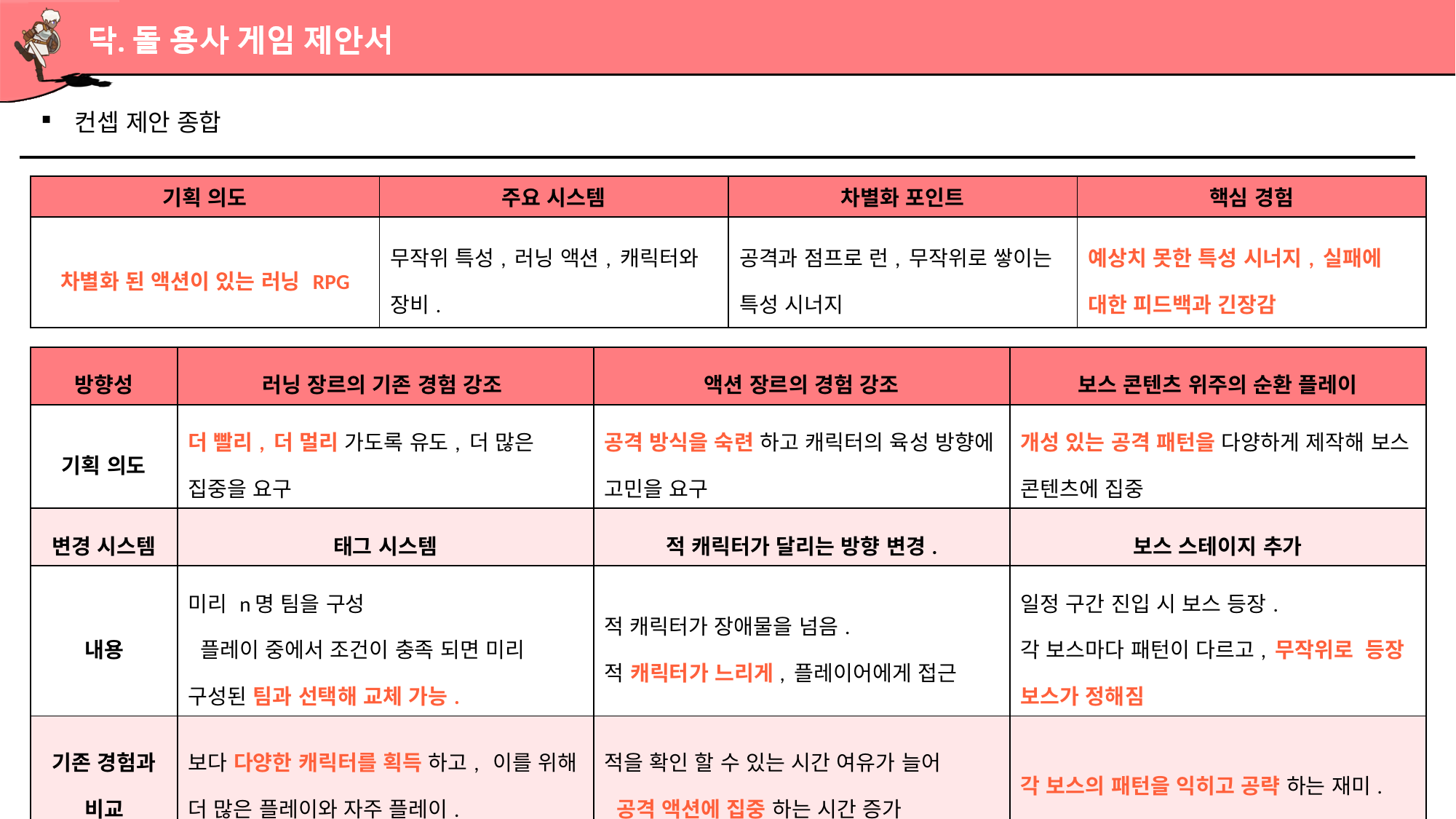

# 컨셉 제안 종합
| 기획 의도 | 주요 시스템 | 차별화 포인트 | 핵심 경험 |
| --- | --- | --- | --- |
| 차별화 된 액션이 있는 러닝 RPG | 무작위 특성, 러닝 액션, 캐릭터와 장비. | 공격과 점프로 런, 무작위로 쌓이는 특성 시너지 | 예상치 못한 특성 시너지, 실패에 대한 피드백과 긴장감 |
| 방향성 | 러닝 장르의 기존 경험 강조 | 액션 장르의 경험 강조 | 보스 콘텐츠 위주의 순환 플레이 |
| --- | --- | --- | --- |
| 기획 의도 | 더 빨리, 더 멀리 가도록 유도, 더 많은 집중을 요구 | 공격 방식을 숙련 하고 캐릭터의 육성 방향에 고민을 요구 | 개성 있는 공격 패턴을 다양하게 제작해 보스 콘텐츠에 집중 |
| 변경 시스템 | 태그 시스템 | 적 캐릭터가 달리는 방향 변경. | 보스 스테이지 추가 |
| 내용 | 미리 n명 팀을 구성 플레이 중에서 조건이 충족 되면 미리 구성된 팀과 선택해 교체 가능. | 적 캐릭터가 장애물을 넘음. 적 캐릭터가 느리게, 플레이어에게 접근 | 일정 구간 진입 시 보스 등장. 각 보스마다 패턴이 다르고, 무작위로 등장 보스가 정해짐 |
| 기존 경험과 비교 | 보다 다양한 캐릭터를 획득 하고, 이를 위해 더 많은 플레이와 자주 플레이. | 적을 확인 할 수 있는 시간 여유가 늘어 공격 액션에 집중 하는 시간 증가 | 각 보스의 패턴을 익히고 공략 하는 재미. |